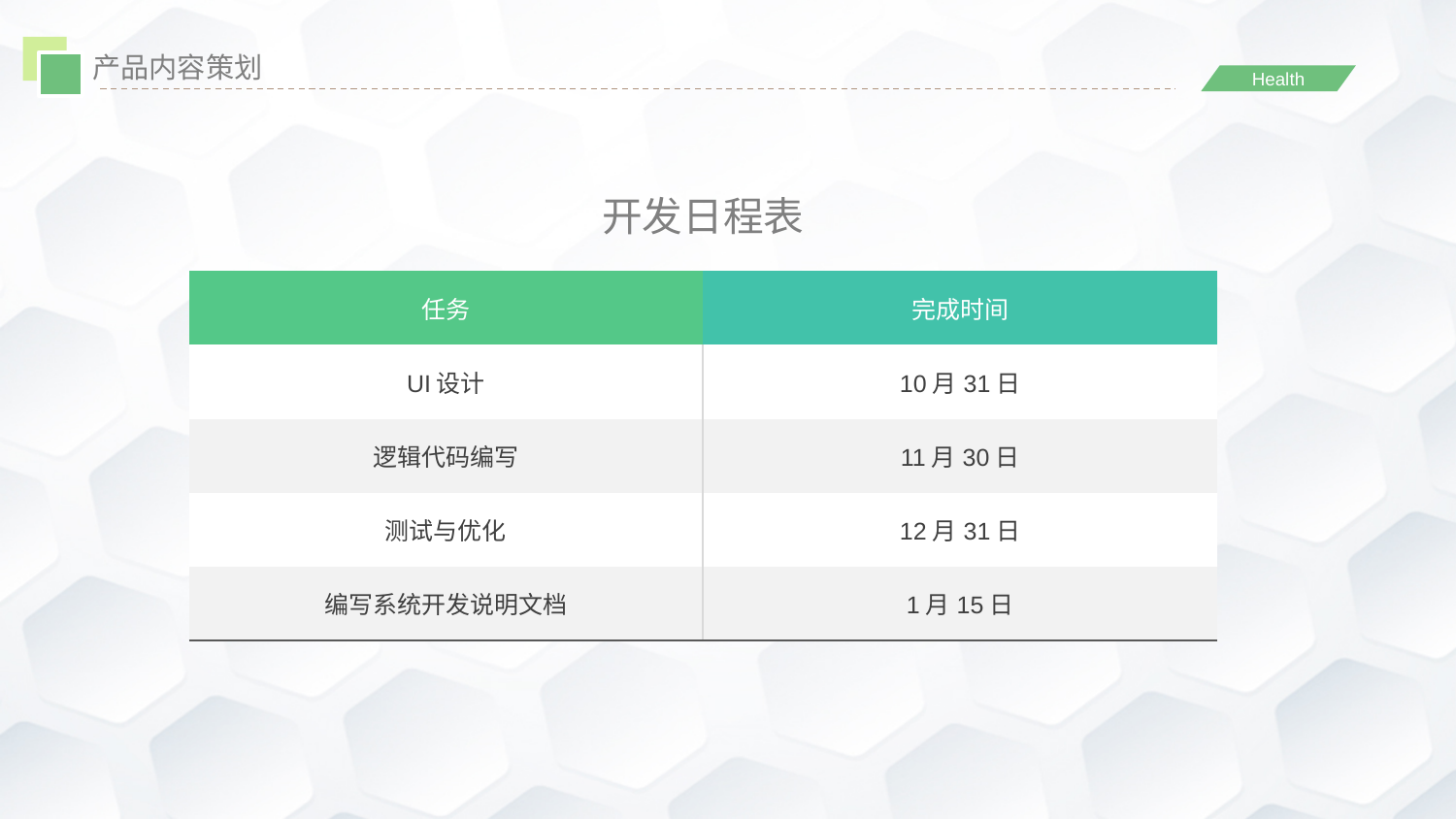

产品内容策划
开发日程表
| 任务 | 完成时间 |
| --- | --- |
| UI设计 | 10月31日 |
| 逻辑代码编写 | 11月30日 |
| 测试与优化 | 12月31日 |
| 编写系统开发说明文档 | 1月15日 |